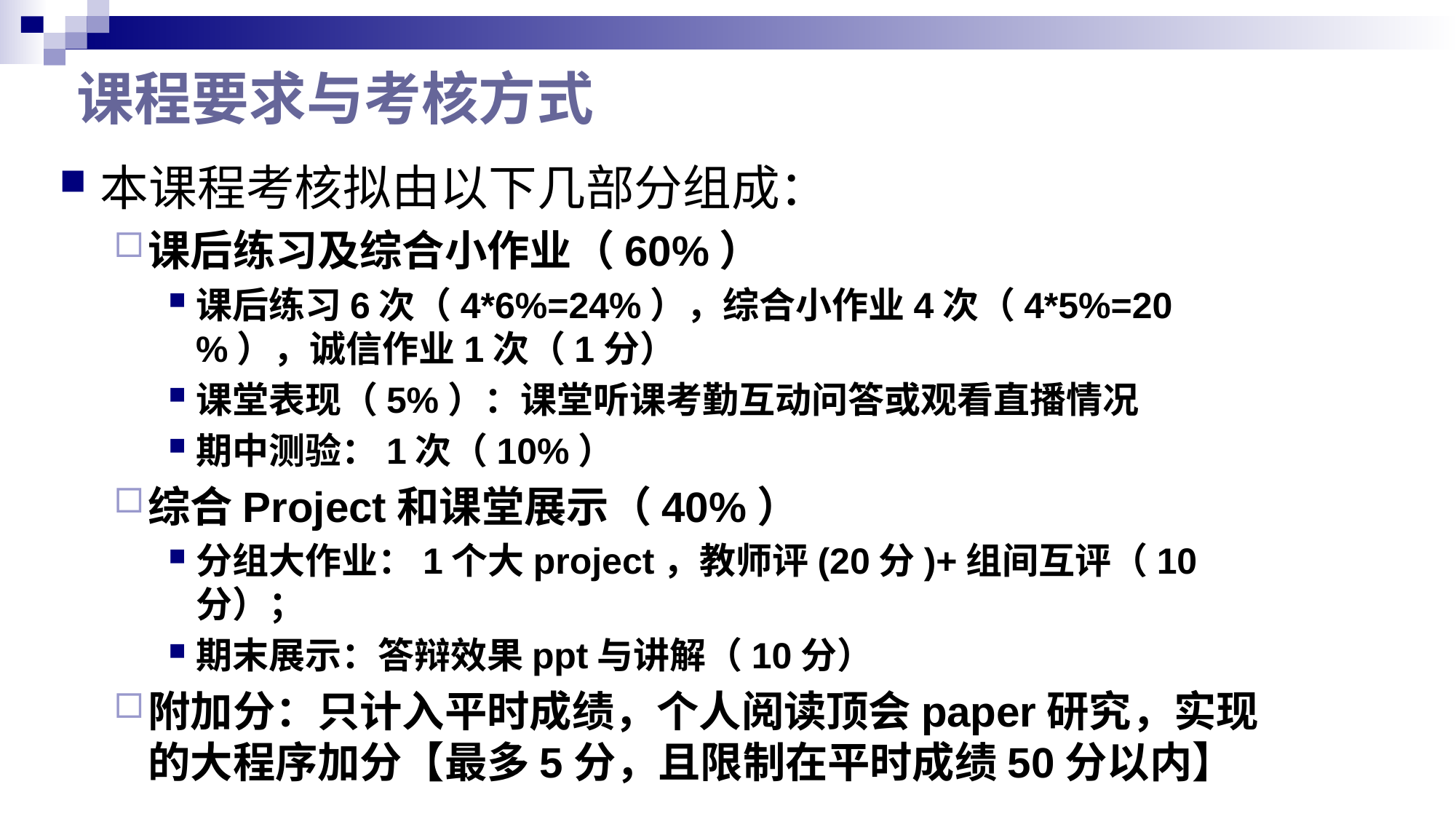

# 课程要求与考核方式
本课程考核拟由以下几部分组成：
课后练习及综合小作业（60%）
课后练习6次（4*6%=24%），综合小作业4次（4*5%=20%），诚信作业1次（1分）
课堂表现（5%）：课堂听课考勤互动问答或观看直播情况
期中测验：1次（10%）
综合Project和课堂展示（40%）
分组大作业：1个大project，教师评(20分)+组间互评（10分）；
期末展示：答辩效果ppt与讲解（10分）
附加分：只计入平时成绩，个人阅读顶会paper研究，实现的大程序加分【最多5分，且限制在平时成绩50分以内】